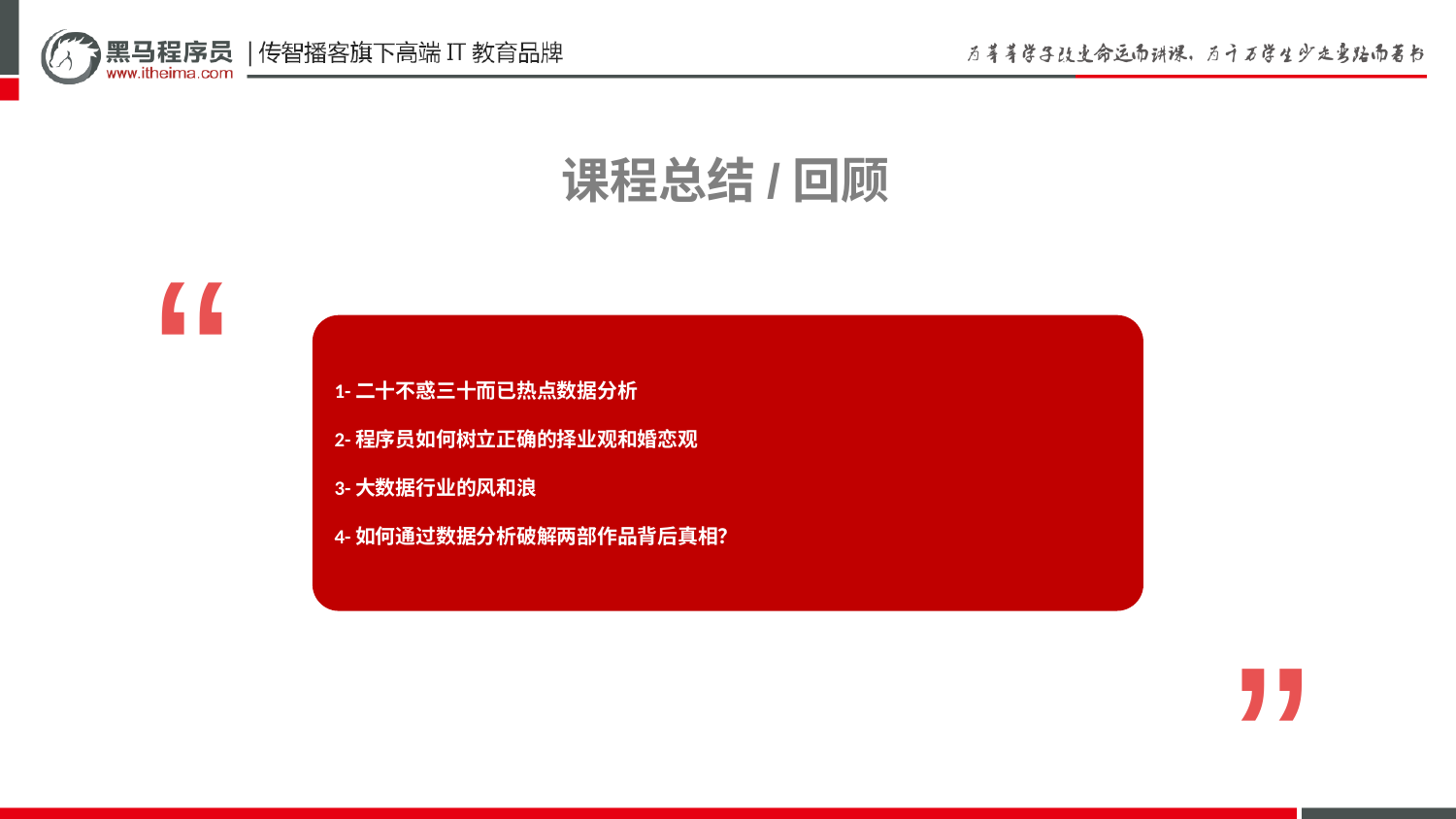

课程总结/回顾
“
1-二十不惑三十而已热点数据分析
2-程序员如何树立正确的择业观和婚恋观
3-大数据行业的风和浪
4-如何通过数据分析破解两部作品背后真相？
”